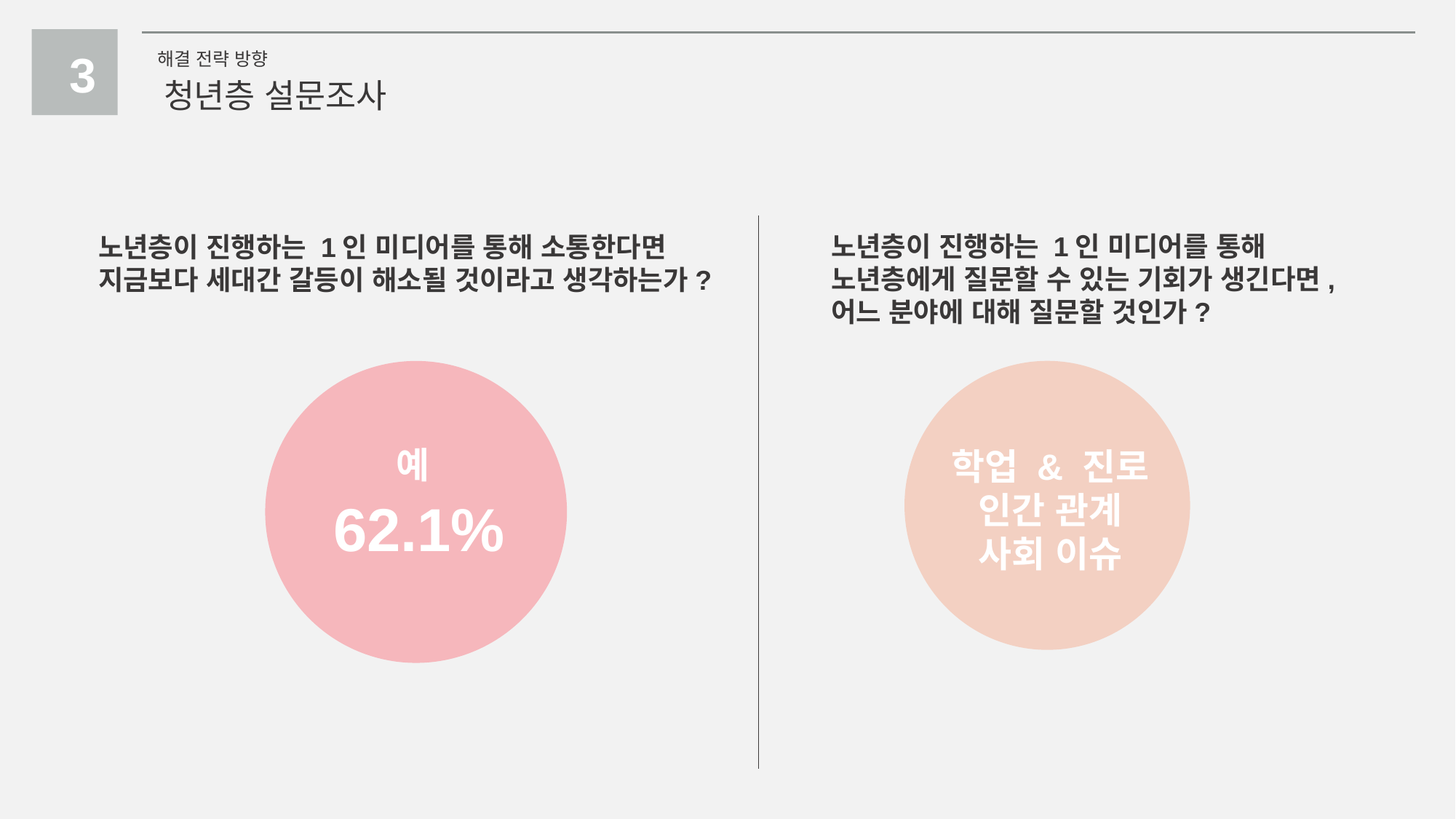

3
해결 전략 방향
청년층 설문조사
노년층이 진행하는 1인 미디어를 통해
노년층에게 질문할 수 있는 기회가 생긴다면,
어느 분야에 대해 질문할 것인가?
노년층이 진행하는 1인 미디어를 통해 소통한다면
지금보다 세대간 갈등이 해소될 것이라고 생각하는가?

예
학업 & 진로
인간 관계
사회 이슈
62.1%